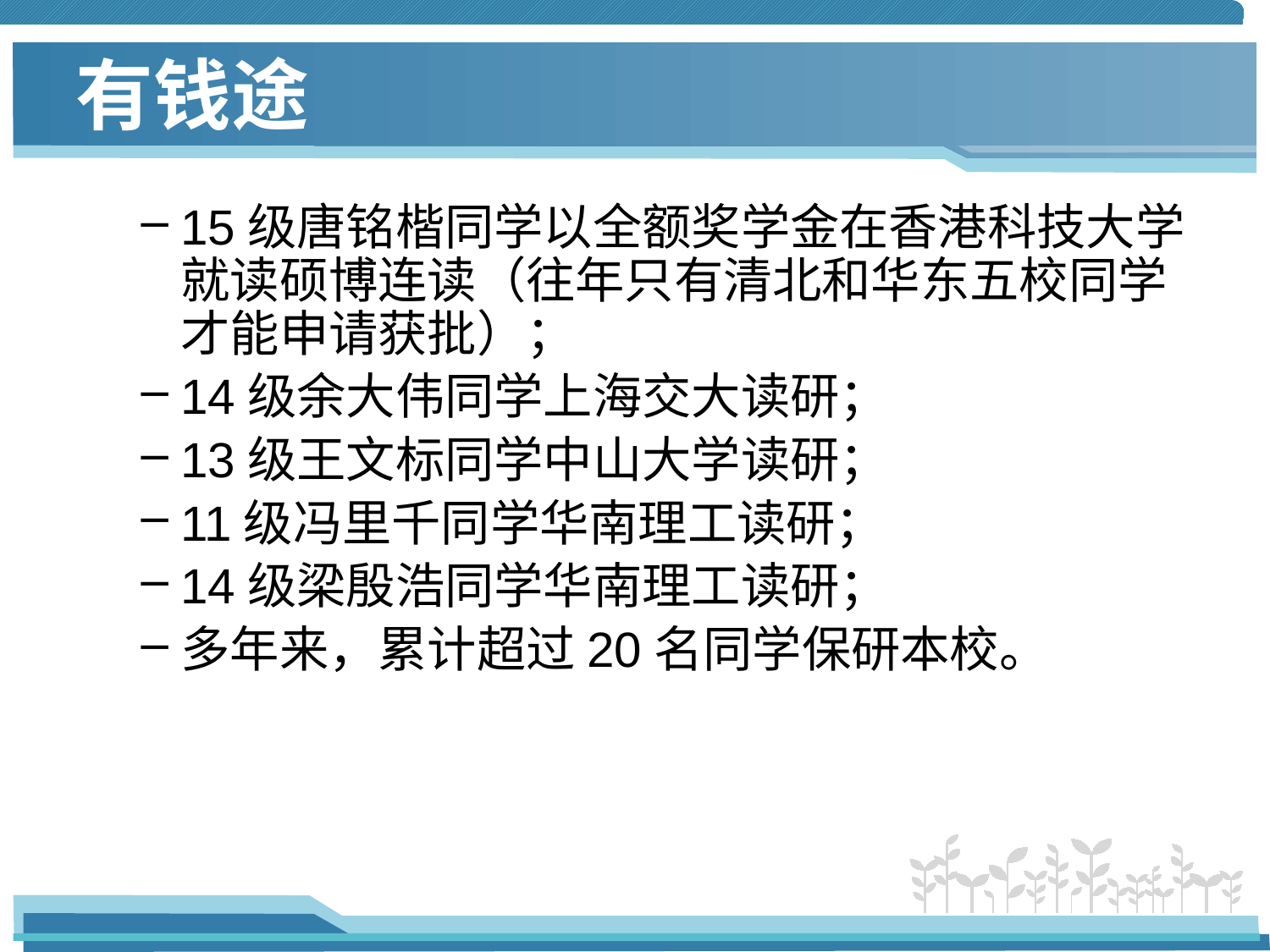

# 有钱途
15级唐铭楷同学以全额奖学金在香港科技大学就读硕博连读（往年只有清北和华东五校同学才能申请获批）；
14级余大伟同学上海交大读研；
13级王文标同学中山大学读研；
11级冯里千同学华南理工读研；
14级梁殷浩同学华南理工读研；
多年来，累计超过20名同学保研本校。